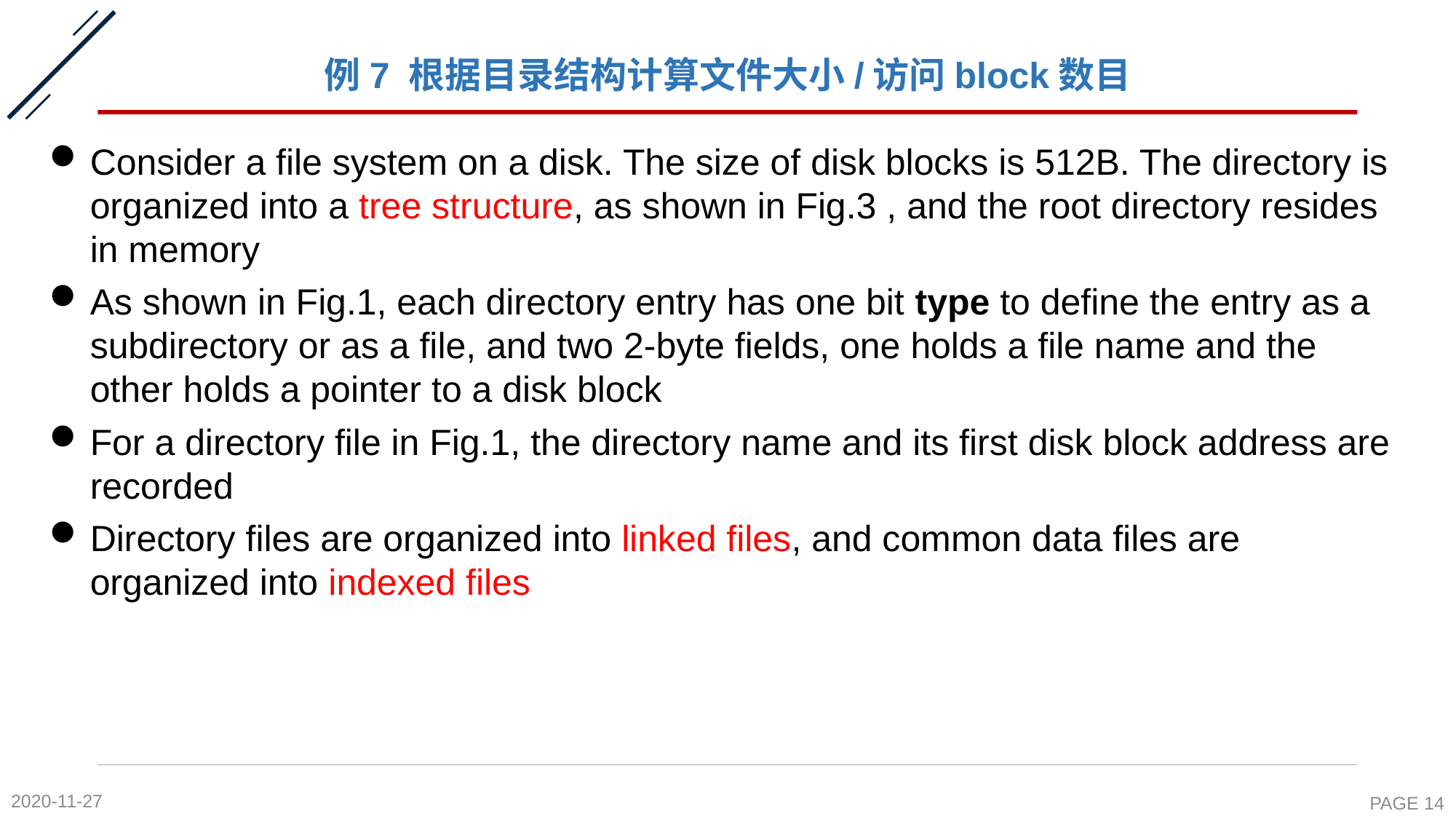

# 例7 根据目录结构计算文件大小/访问block数目
Consider a file system on a disk. The size of disk blocks is 512B. The directory is organized into a tree structure, as shown in Fig.3 , and the root directory resides in memory
As shown in Fig.1, each directory entry has one bit type to define the entry as a subdirectory or as a file, and two 2-byte fields, one holds a file name and the other holds a pointer to a disk block
For a directory file in Fig.1, the directory name and its first disk block address are recorded
Directory files are organized into linked files, and common data files are organized into indexed files
2020-11-27
PAGE 14